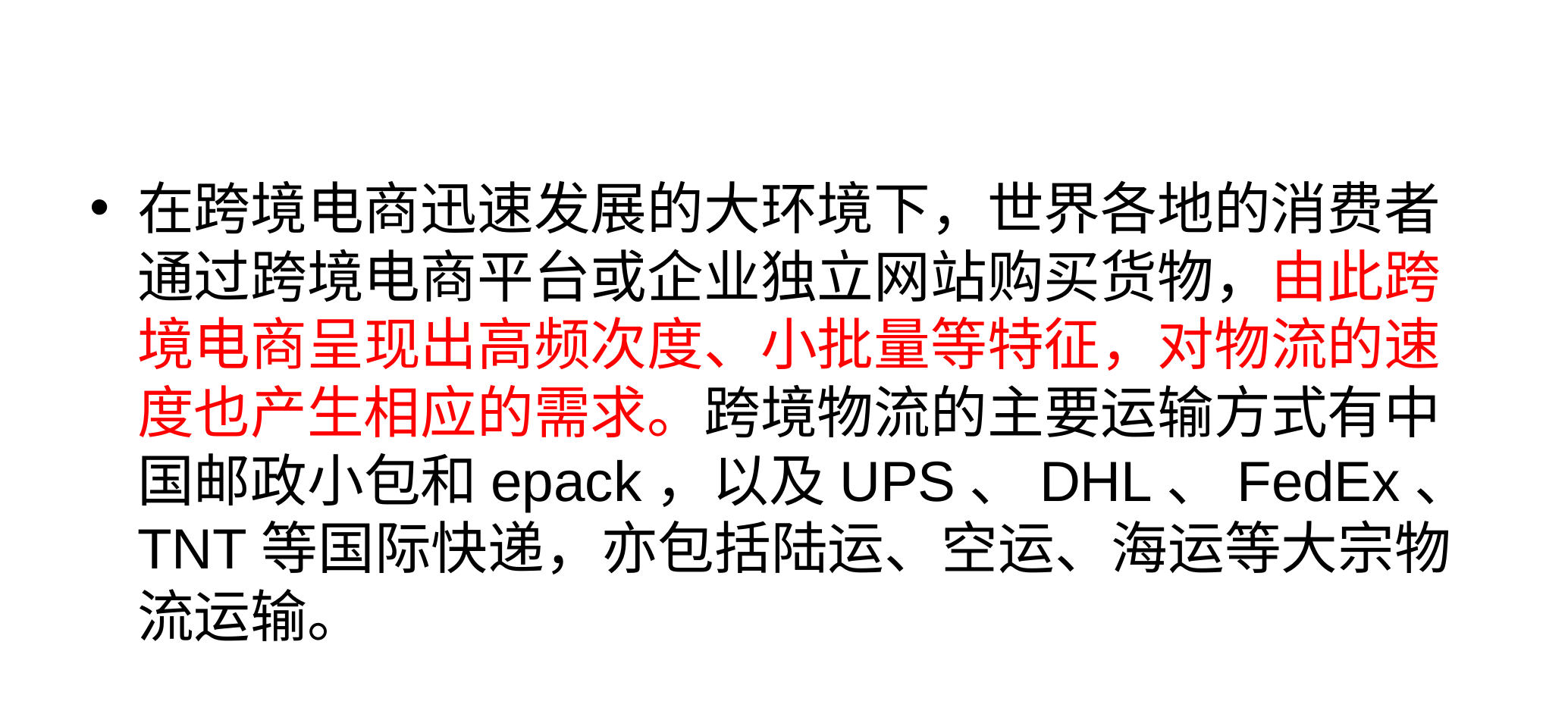

#
在跨境电商迅速发展的大环境下，世界各地的消费者通过跨境电商平台或企业独立网站购买货物，由此跨境电商呈现出高频次度、小批量等特征，对物流的速度也产生相应的需求。跨境物流的主要运输方式有中国邮政小包和epack，以及UPS、DHL、FedEx、TNT等国际快递，亦包括陆运、空运、海运等大宗物流运输。